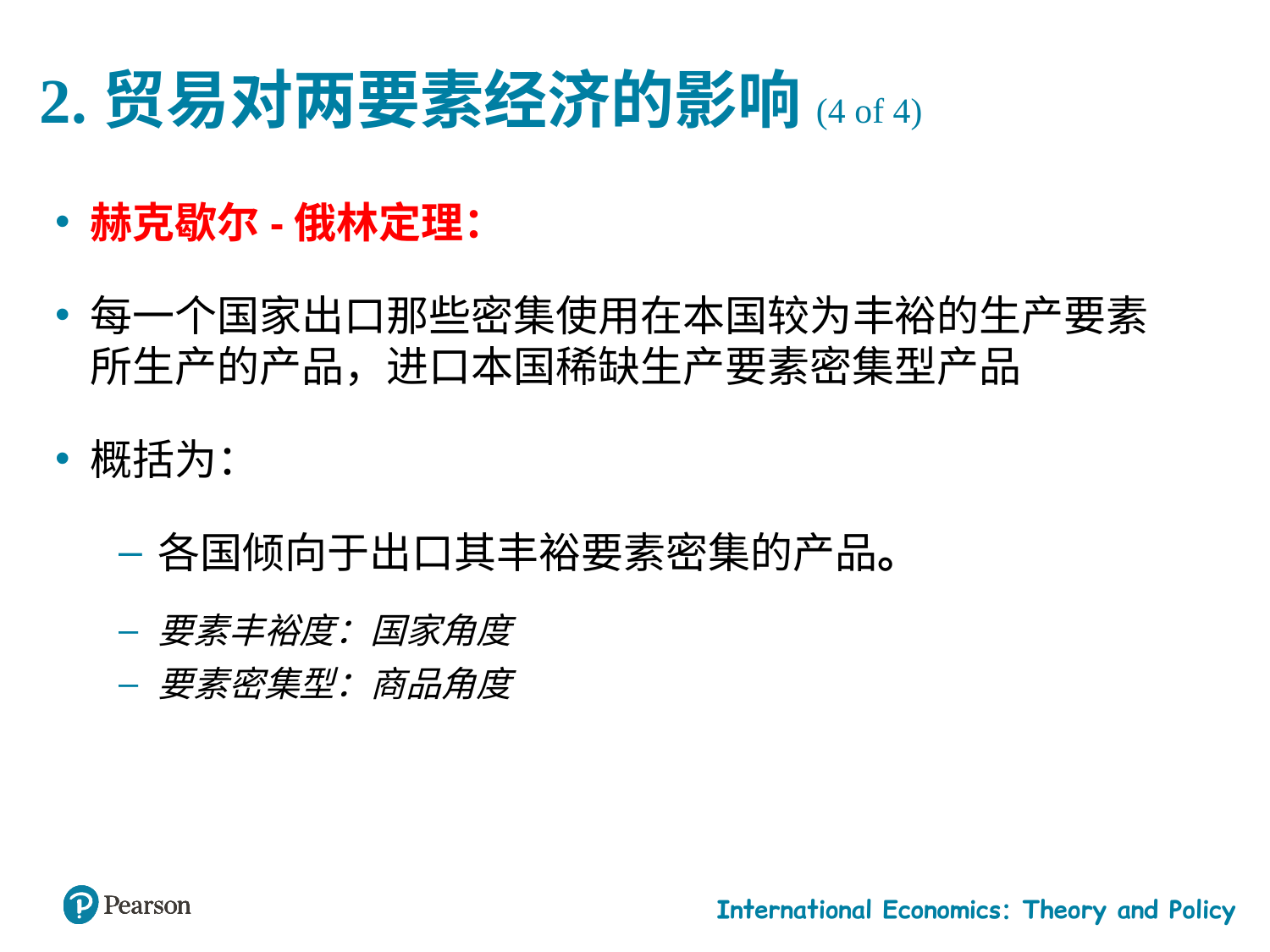

# 2.贸易对两要素经济的影响(4 of 4)
赫克歇尔-俄林定理：
每一个国家出口那些密集使用在本国较为丰裕的生产要素所生产的产品，进口本国稀缺生产要素密集型产品
概括为：
各国倾向于出口其丰裕要素密集的产品。
要素丰裕度：国家角度
要素密集型：商品角度